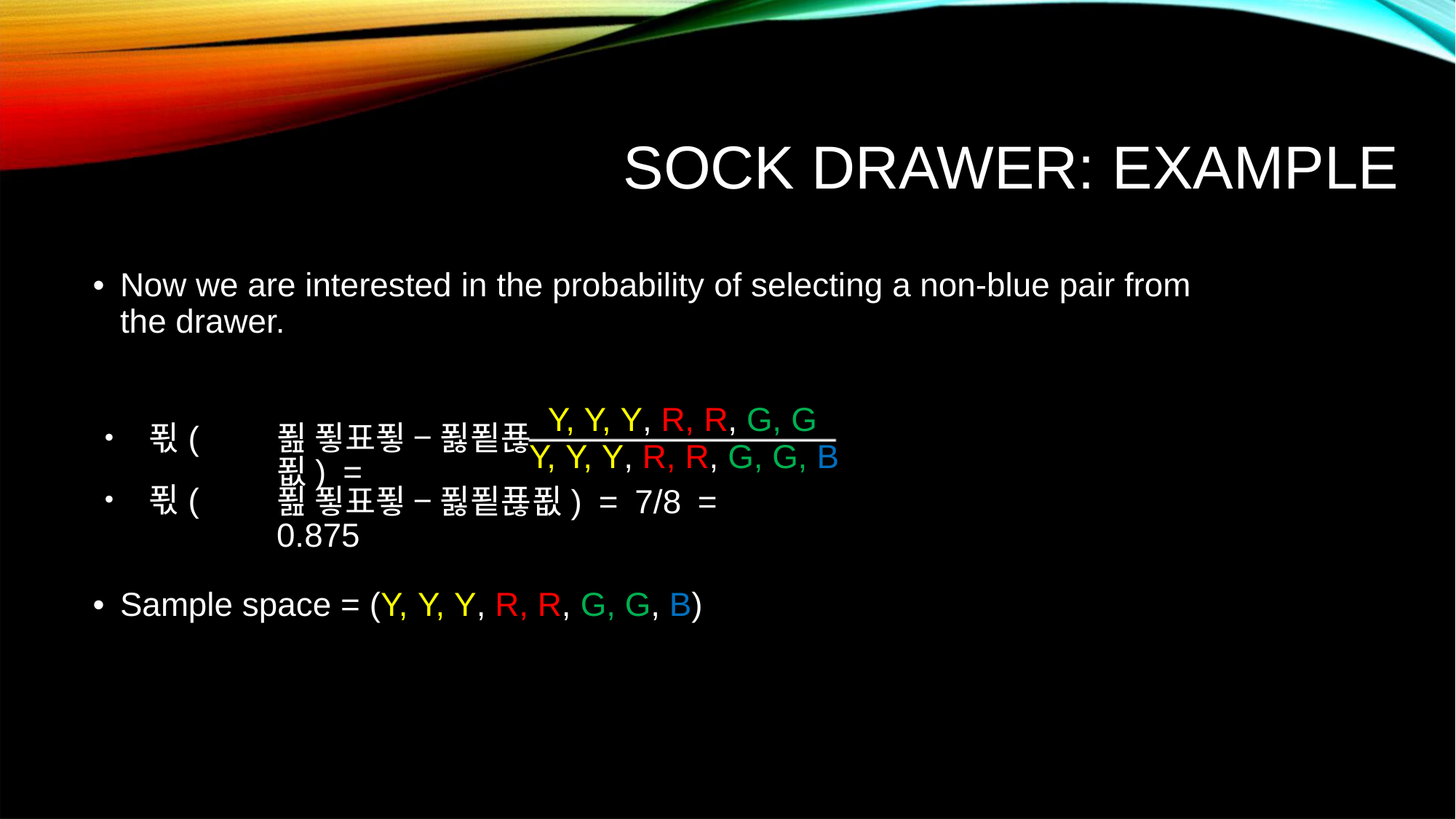

SOCK DRAWER: EXAMPLE
• Now we are interested in the probability of selecting a non-blue pair from
the drawer.
Y, Y, Y, R, R, G, G
Y, Y, Y, R, R, G, G, B
• 푃(
• 푃(
푎 푛표푛 − 푏푙푢푒) =
푎 푛표푛 − 푏푙푢푒) = 7/8 = 0.875
• Sample space = (Y, Y, Y, R, R, G, G, B)